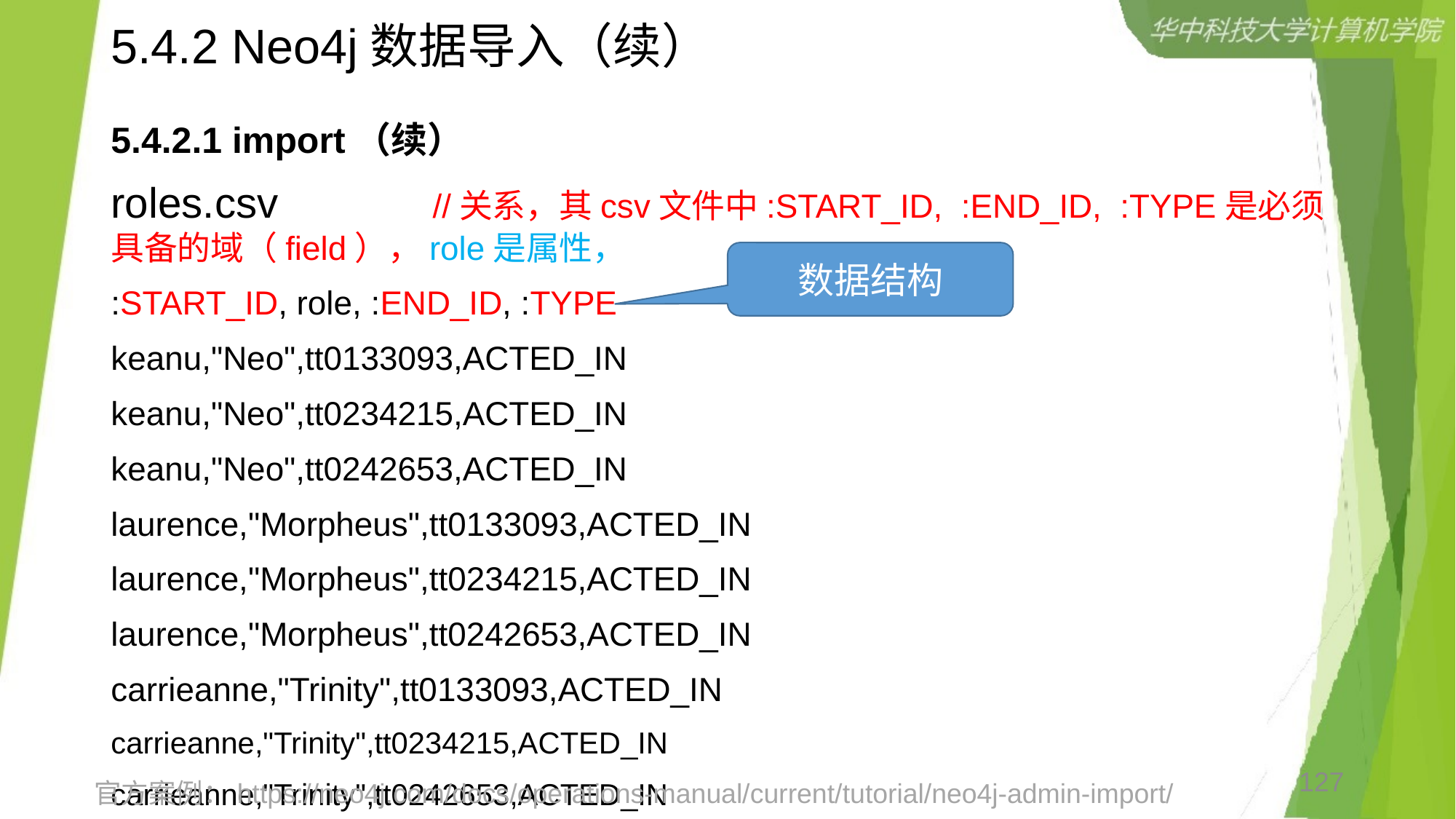

# 5.4.2 Neo4j数据导入（续）
5.4.2.1 import（续）
roles.csv             //关系，其csv文件中:START_ID,  :END_ID,  :TYPE是必须具备的域（field），role是属性，
:START_ID, role, :END_ID, :TYPE
keanu,"Neo",tt0133093,ACTED_IN
keanu,"Neo",tt0234215,ACTED_IN
keanu,"Neo",tt0242653,ACTED_IN
laurence,"Morpheus",tt0133093,ACTED_IN
laurence,"Morpheus",tt0234215,ACTED_IN
laurence,"Morpheus",tt0242653,ACTED_IN
carrieanne,"Trinity",tt0133093,ACTED_IN
carrieanne,"Trinity",tt0234215,ACTED_IN
carrieanne,"Trinity",tt0242653,ACTED_IN
数据结构
127
官方案例：https://neo4j.com/docs/operations-manual/current/tutorial/neo4j-admin-import/